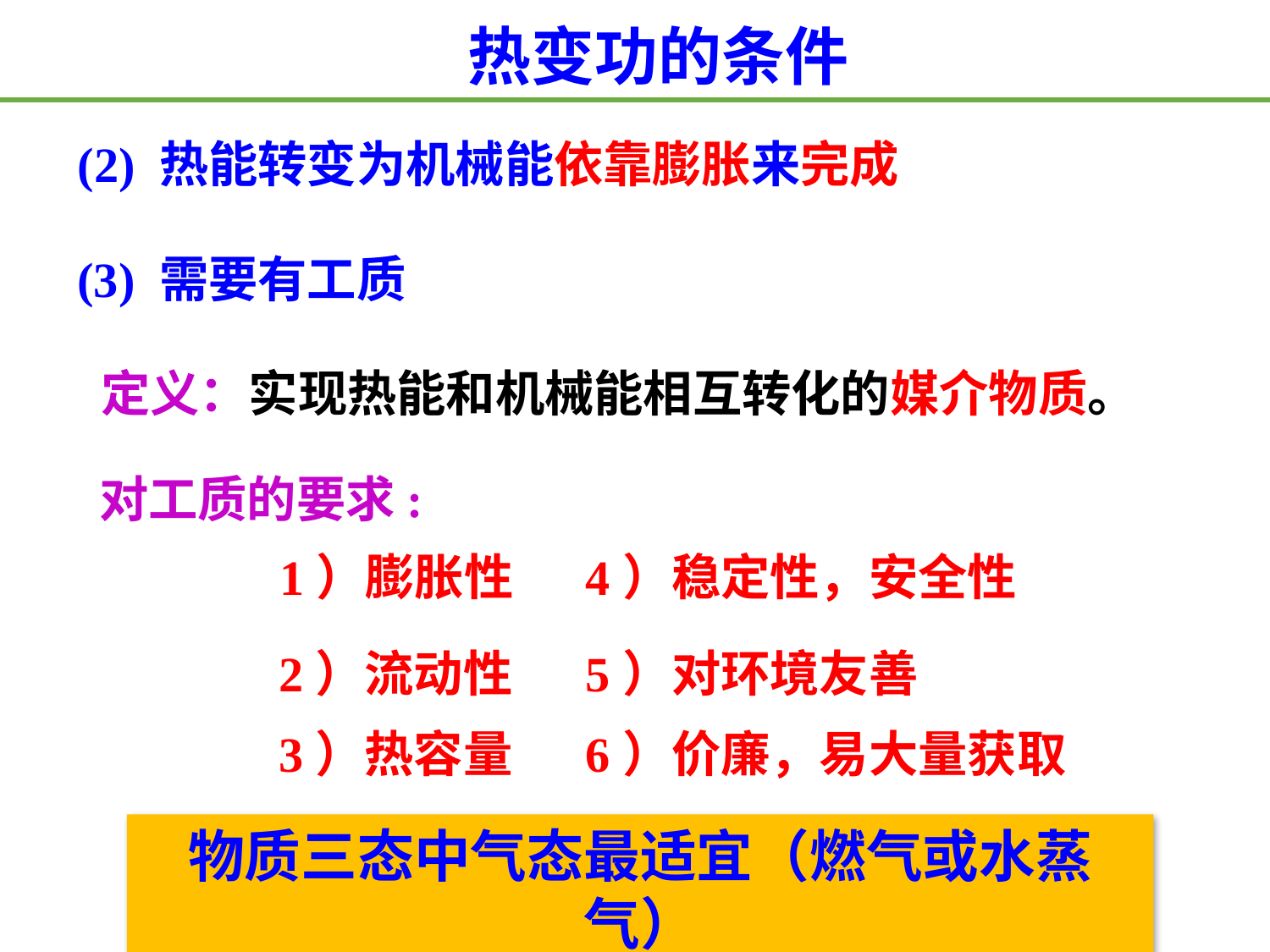

热变功的条件
(2) 热能转变为机械能依靠膨胀来完成
(3) 需要有工质
定义：实现热能和机械能相互转化的媒介物质。
对工质的要求:
 1）膨胀性
 4）稳定性，安全性
 2）流动性
 5）对环境友善
 3）热容量
 6）价廉，易大量获取
物质三态中气态最适宜（燃气或水蒸气）